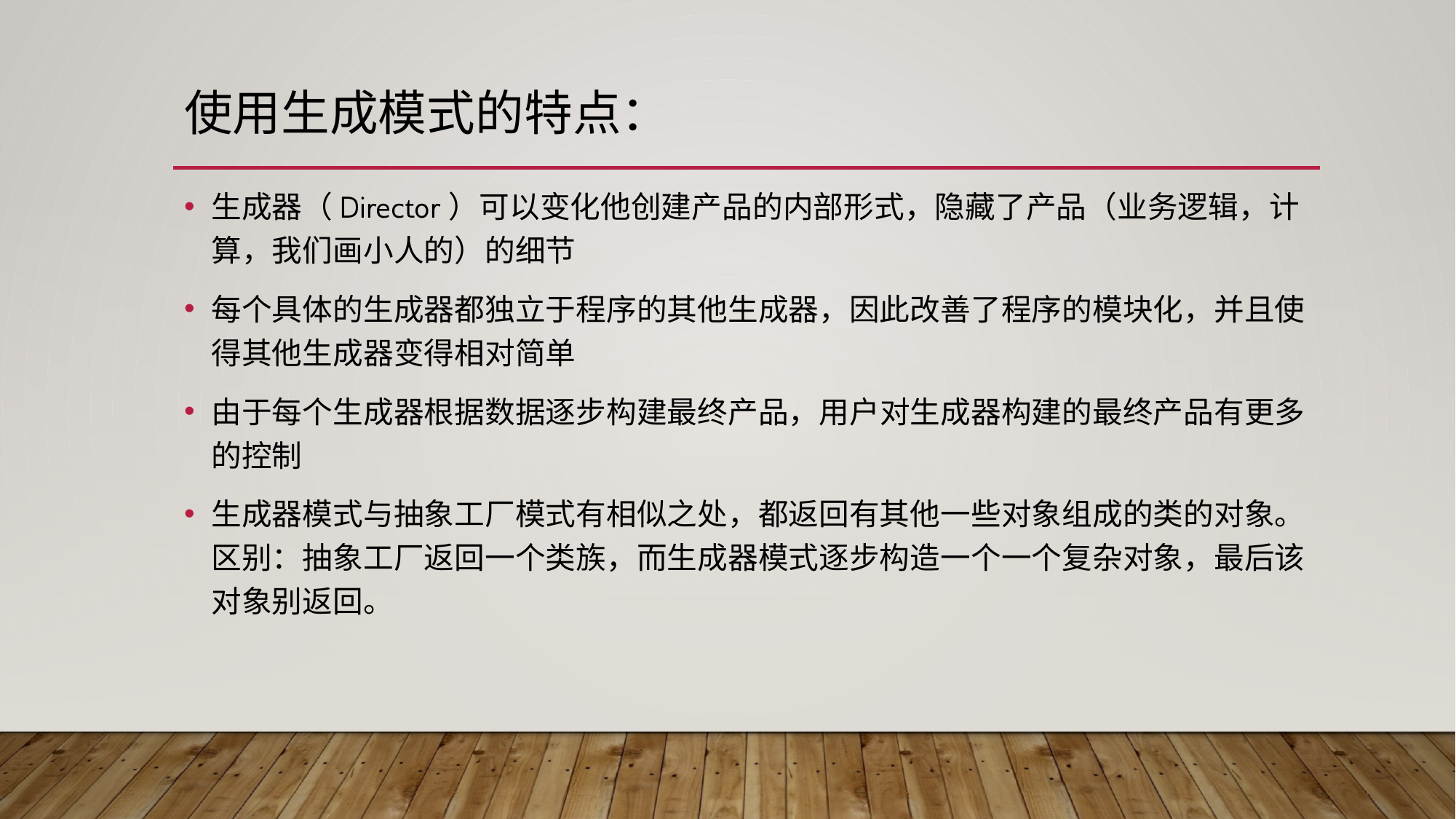

# 使用生成模式的特点：
生成器（Director）可以变化他创建产品的内部形式，隐藏了产品（业务逻辑，计算，我们画小人的）的细节
每个具体的生成器都独立于程序的其他生成器，因此改善了程序的模块化，并且使得其他生成器变得相对简单
由于每个生成器根据数据逐步构建最终产品，用户对生成器构建的最终产品有更多的控制
生成器模式与抽象工厂模式有相似之处，都返回有其他一些对象组成的类的对象。区别：抽象工厂返回一个类族，而生成器模式逐步构造一个一个复杂对象，最后该对象别返回。